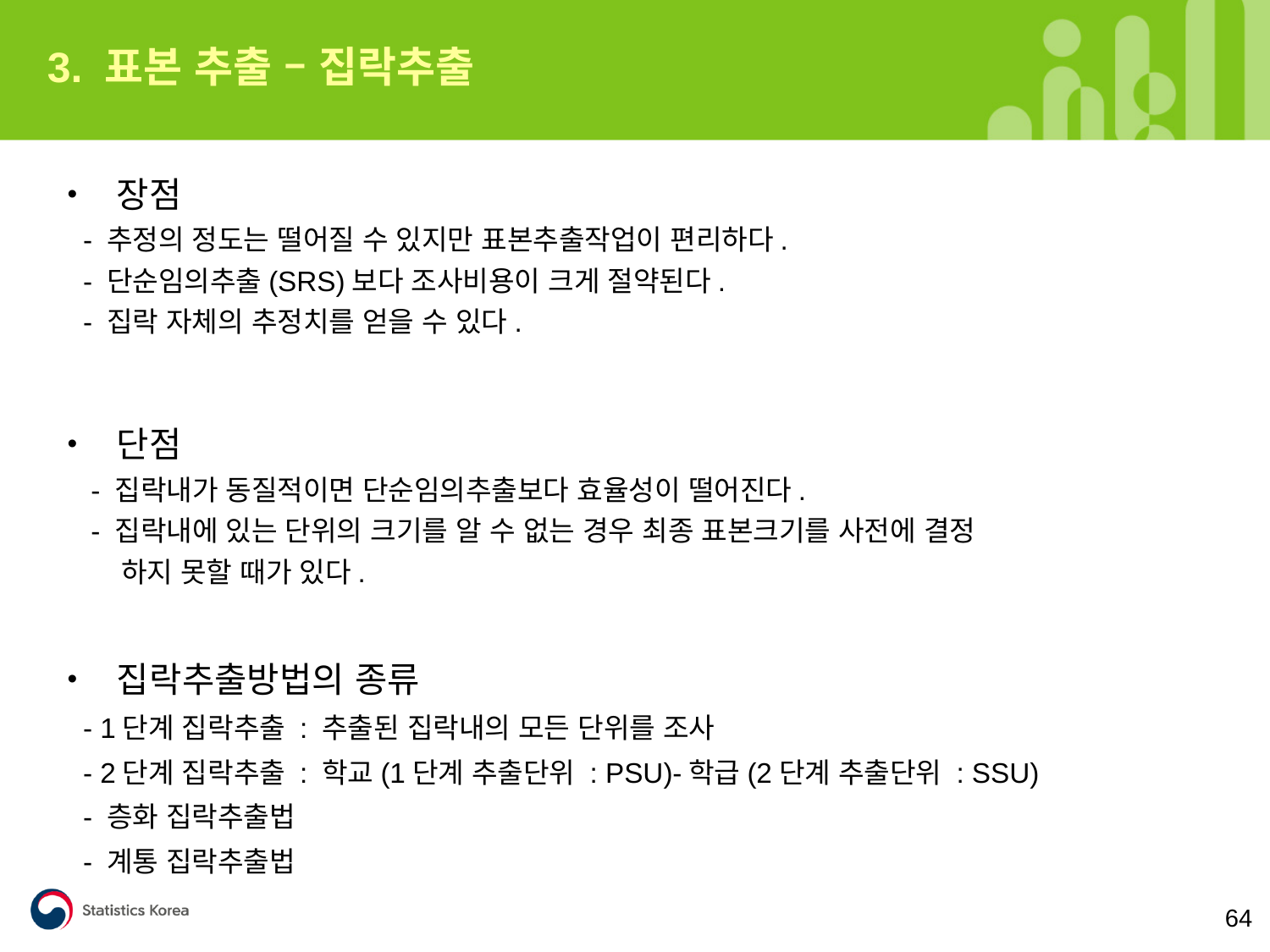

3. 표본 추출 – 집락추출
  장점
  - 추정의 정도는 떨어질 수 있지만 표본추출작업이 편리하다.
  - 단순임의추출(SRS)보다 조사비용이 크게 절약된다.
  - 집락 자체의 추정치를 얻을 수 있다.
  단점
   - 집락내가 동질적이면 단순임의추출보다 효율성이 떨어진다.
   - 집락내에 있는 단위의 크기를 알 수 없는 경우 최종 표본크기를 사전에 결정
      하지 못할 때가 있다.
  집락추출방법의 종류
  - 1단계 집락추출 : 추출된 집락내의 모든 단위를 조사
  - 2단계 집락추출 : 학교(1단계 추출단위 : PSU)-학급(2단계 추출단위 : SSU)
  - 층화 집락추출법
  - 계통 집락추출법